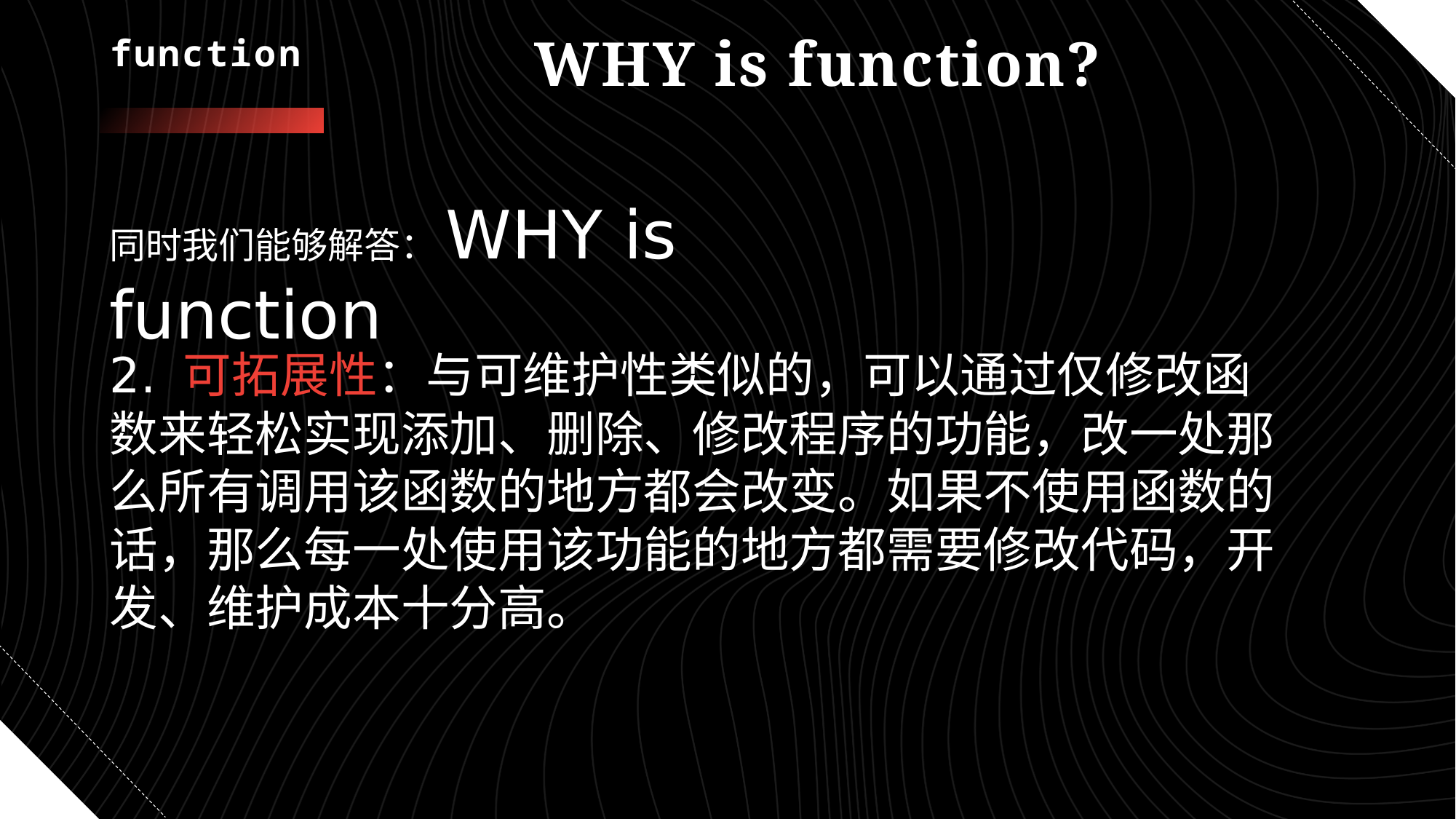

# function
WHY is function?
同时我们能够解答：WHY is function
2. 可拓展性：与可维护性类似的，可以通过仅修改函数来轻松实现添加、删除、修改程序的功能，改一处那么所有调用该函数的地方都会改变。如果不使用函数的话，那么每一处使用该功能的地方都需要修改代码，开发、维护成本十分高。